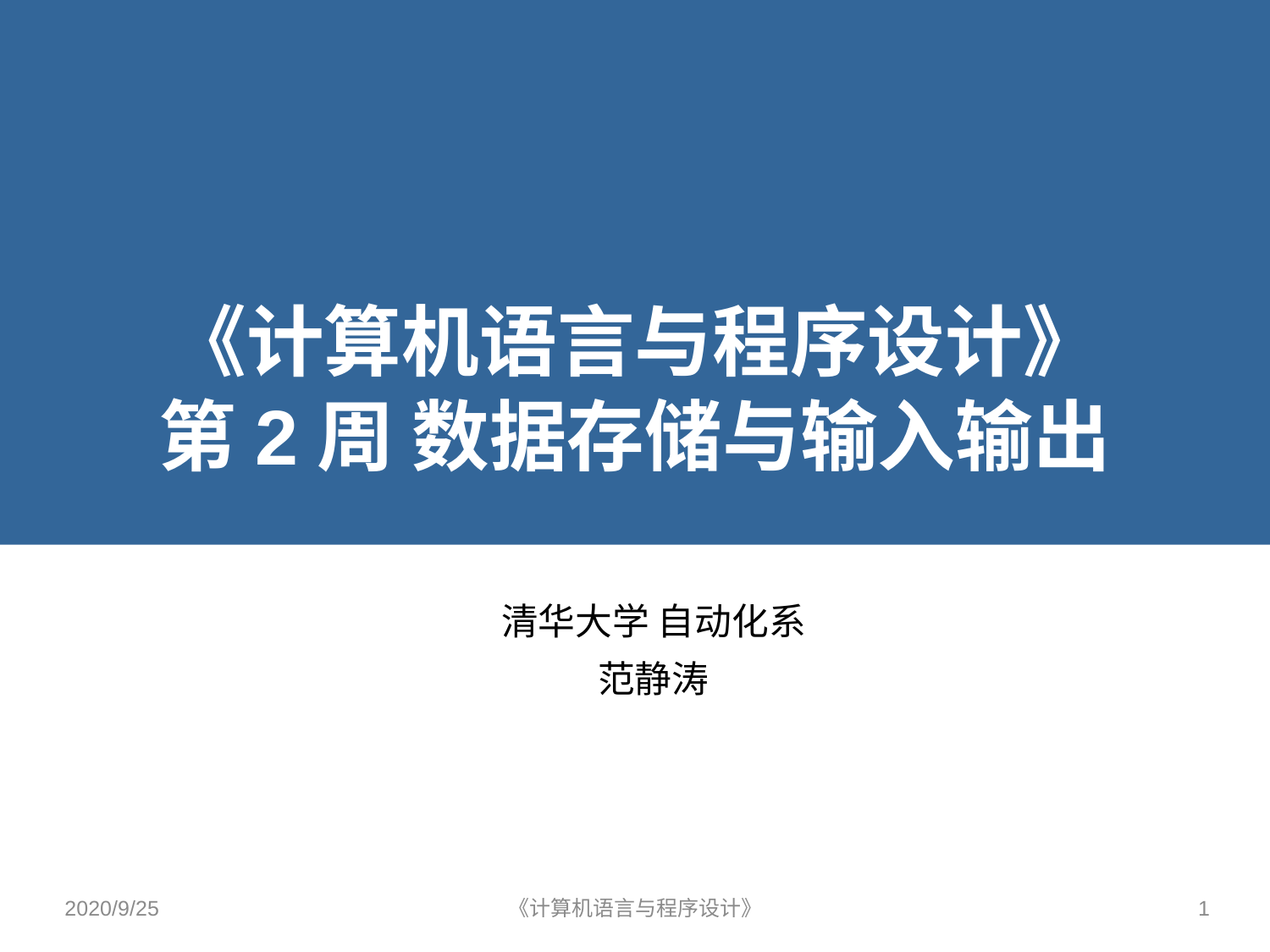

# 《计算机语言与程序设计》 第2周 数据存储与输入输出
清华大学 自动化系
范静涛
2020/9/25
《计算机语言与程序设计》
1